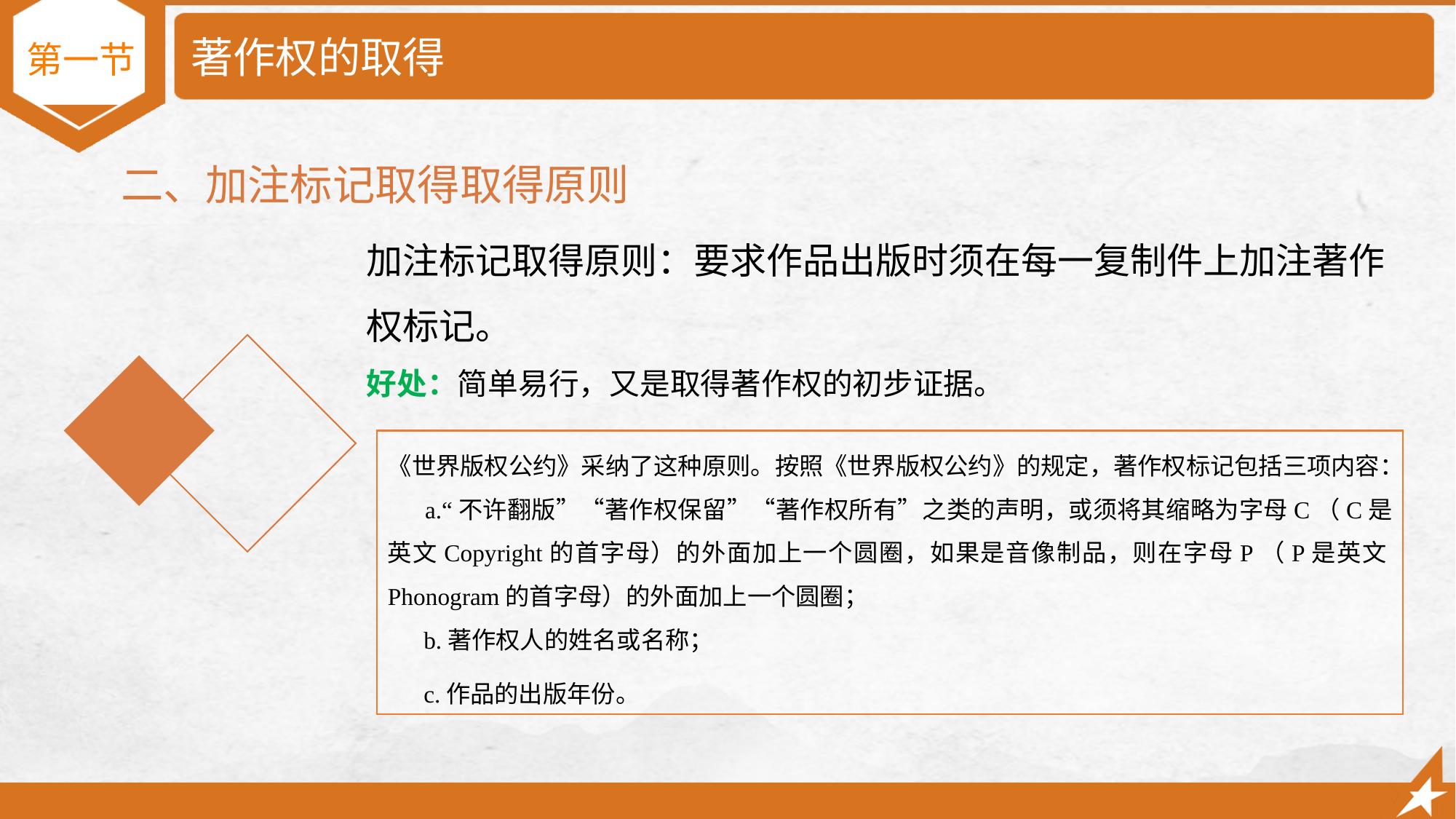

# 著作权的取得
第一节
二、加注标记取得取得原则
加注标记取得原则：要求作品出版时须在每一复制件上加注著作权标记。
好处：简单易行，又是取得著作权的初步证据。

《世界版权公约》采纳了这种原则。按照《世界版权公约》的规定，著作权标记包括三项内容：
      a.“不许翻版”“著作权保留”“著作权所有”之类的声明，或须将其缩略为字母C（C是英文Copyright的首字母）的外面加上一个圆圈，如果是音像制品，则在字母P（P是英文Phonogram的首字母）的外面加上一个圆圈；
      b.著作权人的姓名或名称；
      c.作品的出版年份。